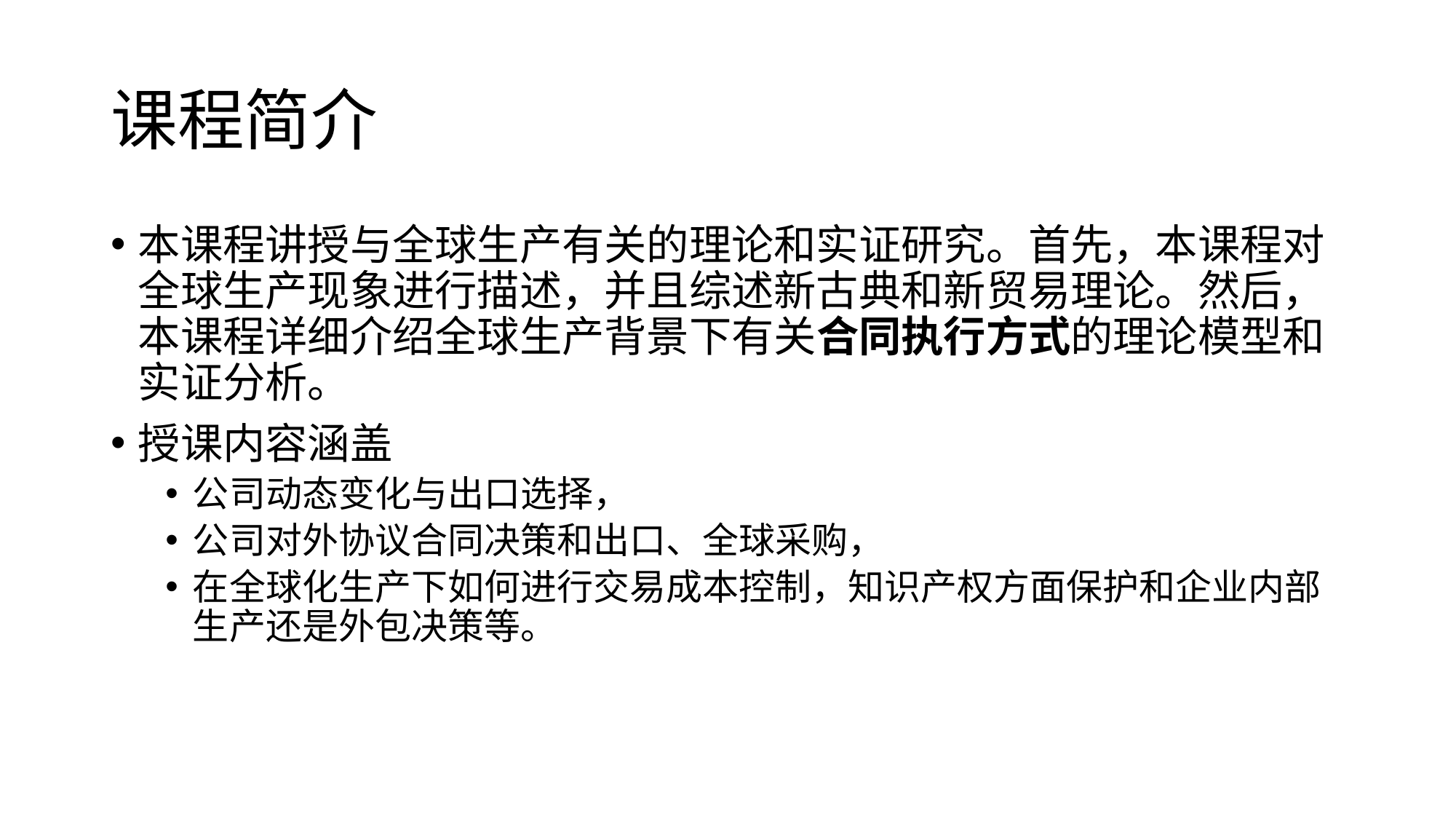

# 课程简介
本课程讲授与全球生产有关的理论和实证研究。首先，本课程对全球生产现象进行描述，并且综述新古典和新贸易理论。然后，本课程详细介绍全球生产背景下有关合同执行方式的理论模型和实证分析。
授课内容涵盖
公司动态变化与出口选择，
公司对外协议合同决策和出口、全球采购，
在全球化生产下如何进行交易成本控制，知识产权方面保护和企业内部生产还是外包决策等。